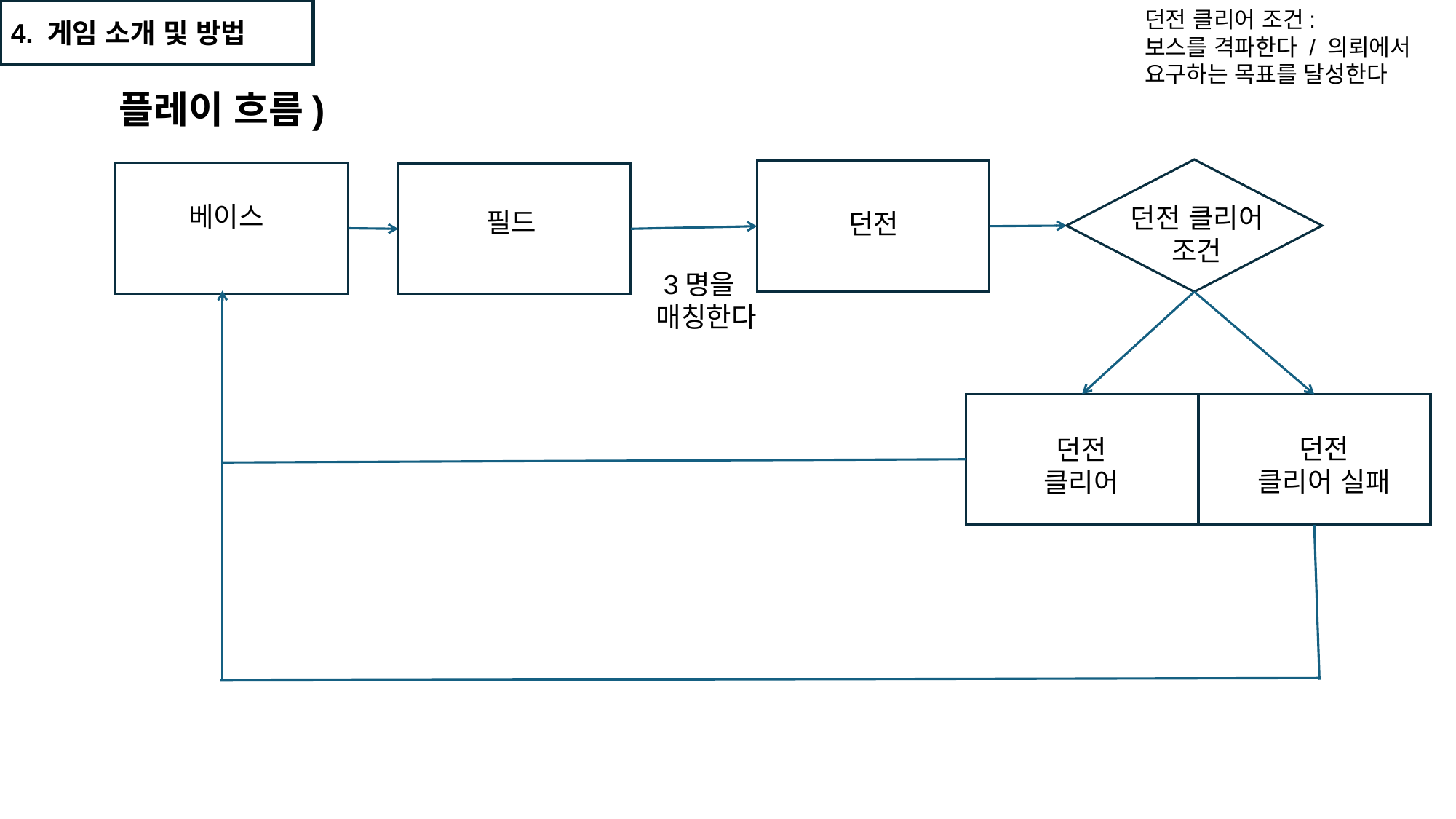

4. 게임 소개 및 방법
던전 클리어 조건:
보스를 격파한다 / 의뢰에서 요구하는 목표를 달성한다

플레이 흐름)

베이스
던전 클리어 조건
필드
던전
3명을
 매칭한다

던전
클리어 실패
던전
클리어